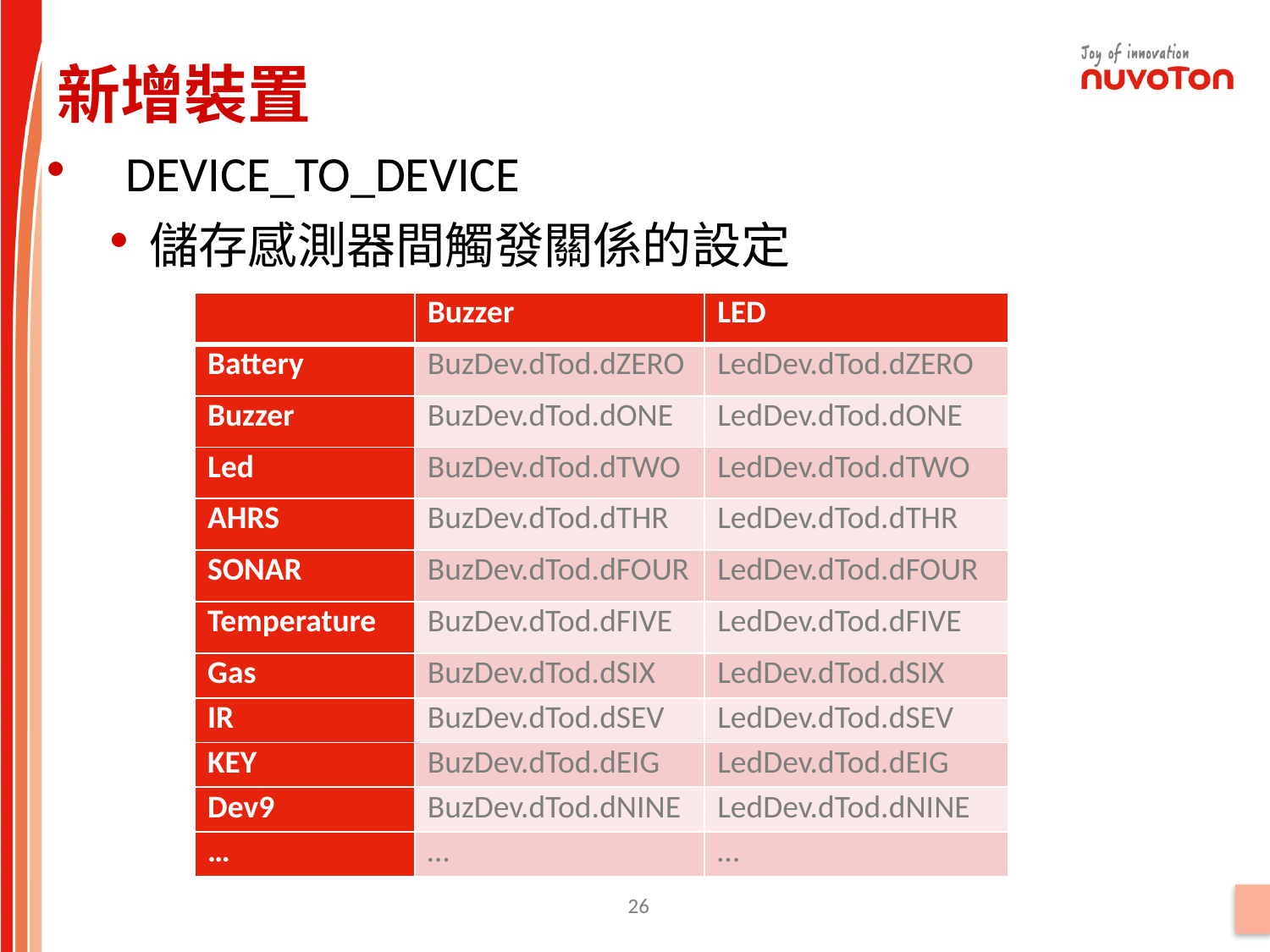

新增裝置
DEVICE_TO_DEVICE
儲存感測器間觸發關係的設定

|  | Buzzer | LED |
| --- | --- | --- |
| Battery | BuzDev.dTod.dZERO | LedDev.dTod.dZERO |
| Buzzer | BuzDev.dTod.dONE | LedDev.dTod.dONE |
| Led | BuzDev.dTod.dTWO | LedDev.dTod.dTWO |
| AHRS | BuzDev.dTod.dTHR | LedDev.dTod.dTHR |
| SONAR | BuzDev.dTod.dFOUR | LedDev.dTod.dFOUR |
| Temperature | BuzDev.dTod.dFIVE | LedDev.dTod.dFIVE |
| Gas | BuzDev.dTod.dSIX | LedDev.dTod.dSIX |
| IR | BuzDev.dTod.dSEV | LedDev.dTod.dSEV |
| KEY | BuzDev.dTod.dEIG | LedDev.dTod.dEIG |
| Dev9 | BuzDev.dTod.dNINE | LedDev.dTod.dNINE |
| … | … | … |
26